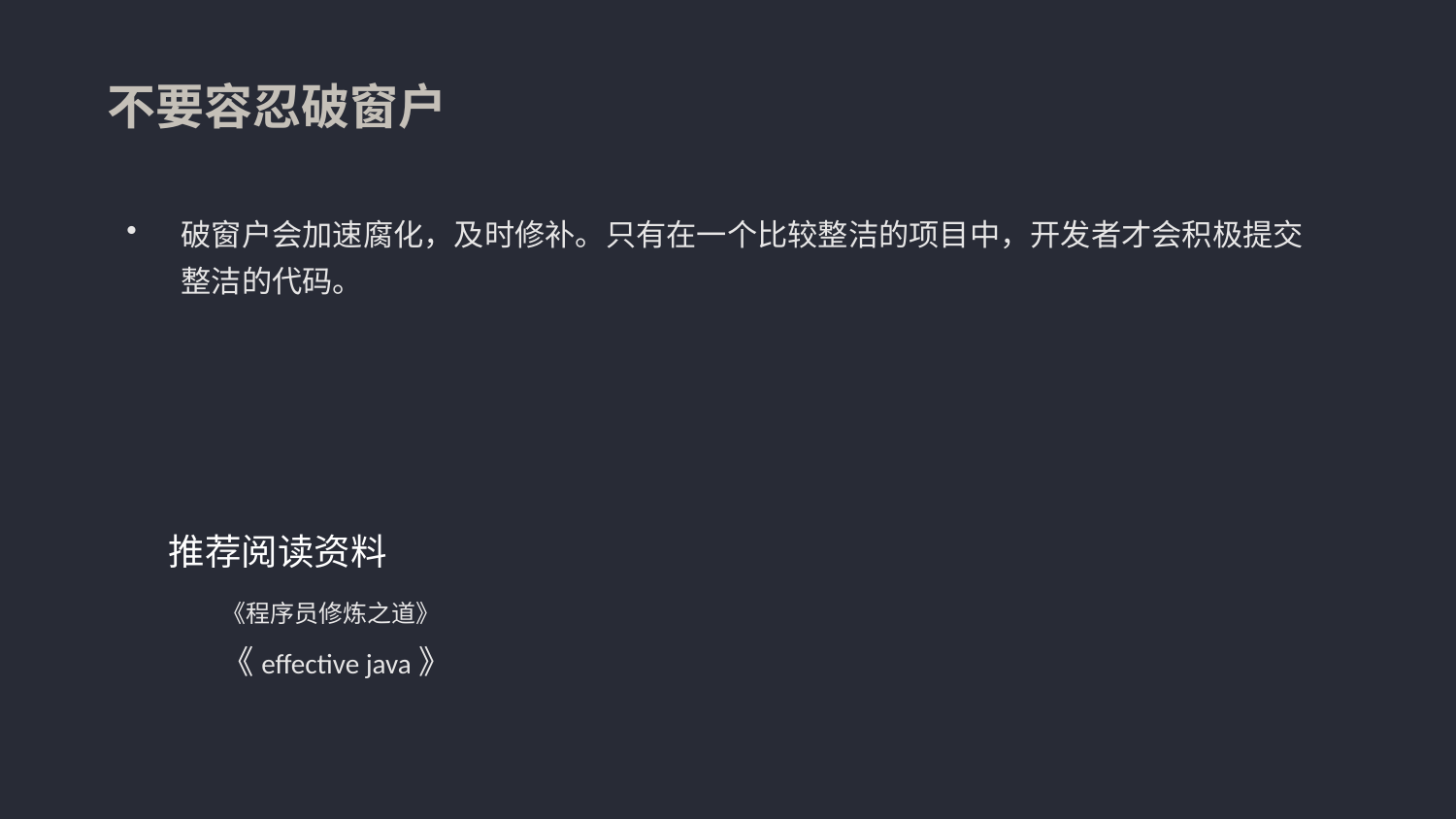

不要容忍破窗户
破窗户会加速腐化，及时修补。只有在一个比较整洁的项目中，开发者才会积极提交整洁的代码。
推荐阅读资料
《程序员修炼之道》
《effective java》